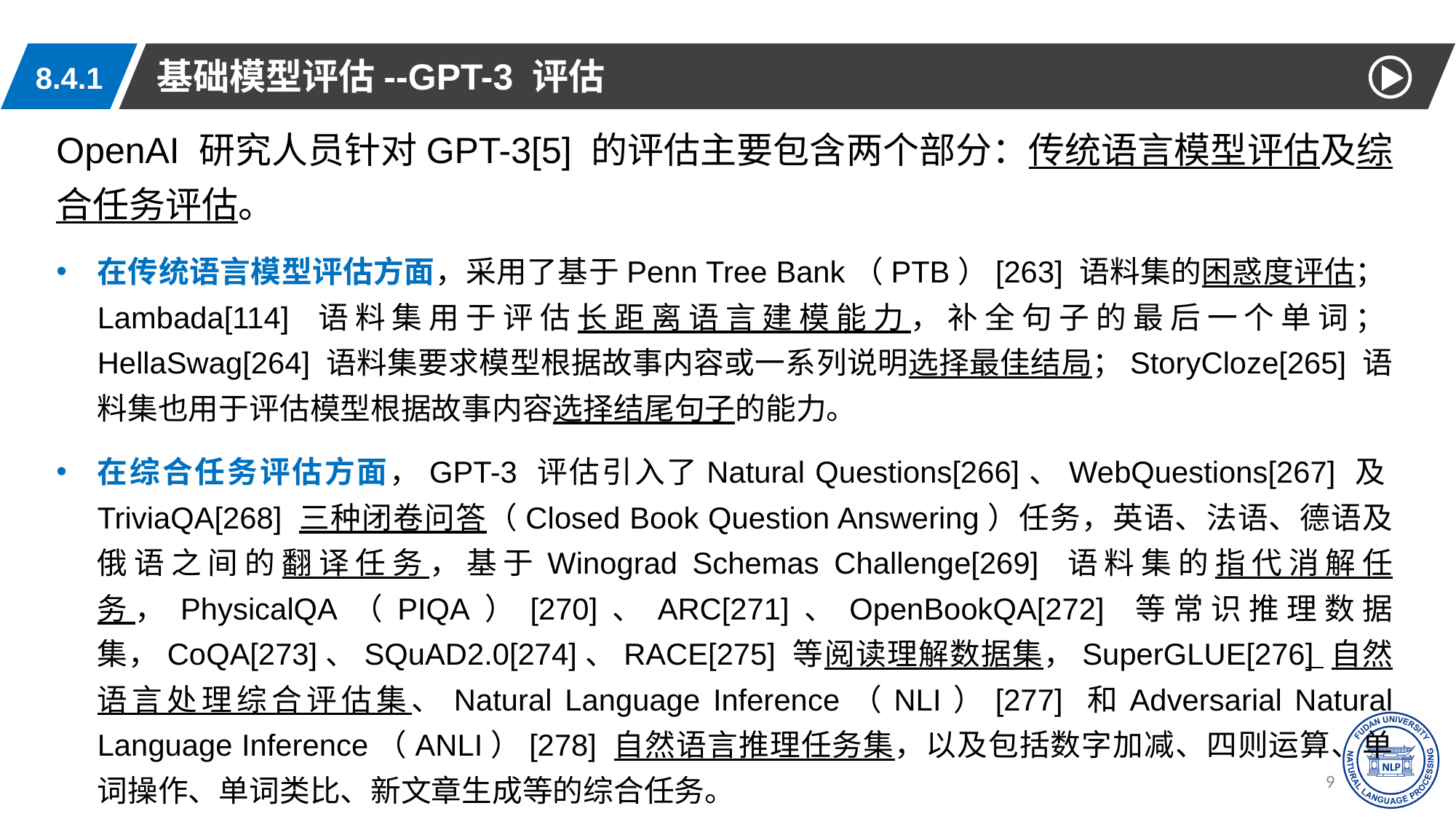

基础模型评估--GPT-3 评估
8.4.1

OpenAI 研究人员针对GPT-3[5] 的评估主要包含两个部分：传统语言模型评估及综合任务评估。
在传统语言模型评估方面，采用了基于Penn Tree Bank（PTB）[263] 语料集的困惑度评估；Lambada[114] 语料集用于评估长距离语言建模能力，补全句子的最后一个单词；HellaSwag[264] 语料集要求模型根据故事内容或一系列说明选择最佳结局；StoryCloze[265] 语料集也用于评估模型根据故事内容选择结尾句子的能力。
在综合任务评估方面，GPT-3 评估引入了Natural Questions[266]、WebQuestions[267] 及TriviaQA[268] 三种闭卷问答（Closed Book Question Answering）任务，英语、法语、德语及俄语之间的翻译任务，基于Winograd Schemas Challenge[269] 语料集的指代消解任务，PhysicalQA（PIQA）[270]、ARC[271]、OpenBookQA[272] 等常识推理数据集，CoQA[273]、SQuAD2.0[274]、RACE[275] 等阅读理解数据集，SuperGLUE[276] 自然语言处理综合评估集、Natural Language Inference（NLI）[277] 和Adversarial Natural Language Inference（ANLI）[278] 自然语言推理任务集，以及包括数字加减、四则运算、单词操作、单词类比、新文章生成等的综合任务。
90